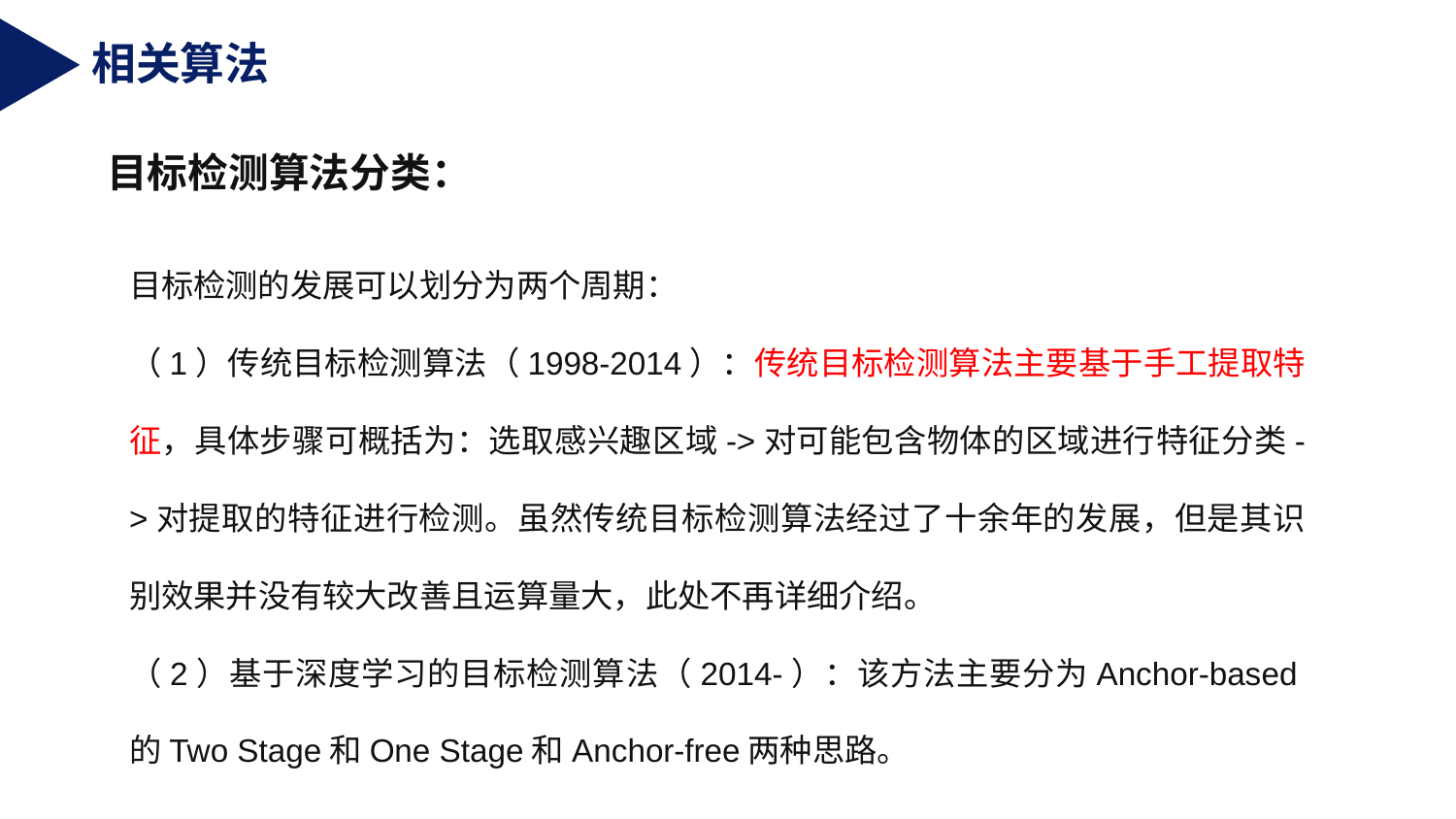

相关算法
目标检测算法分类：
目标检测的发展可以划分为两个周期：
（1）传统目标检测算法（1998-2014）：传统目标检测算法主要基于手工提取特征，具体步骤可概括为：选取感兴趣区域->对可能包含物体的区域进行特征分类->对提取的特征进行检测。虽然传统目标检测算法经过了十余年的发展，但是其识别效果并没有较大改善且运算量大，此处不再详细介绍。
（2）基于深度学习的目标检测算法（2014-）：该方法主要分为Anchor-based的Two Stage和One Stage和Anchor-free两种思路。